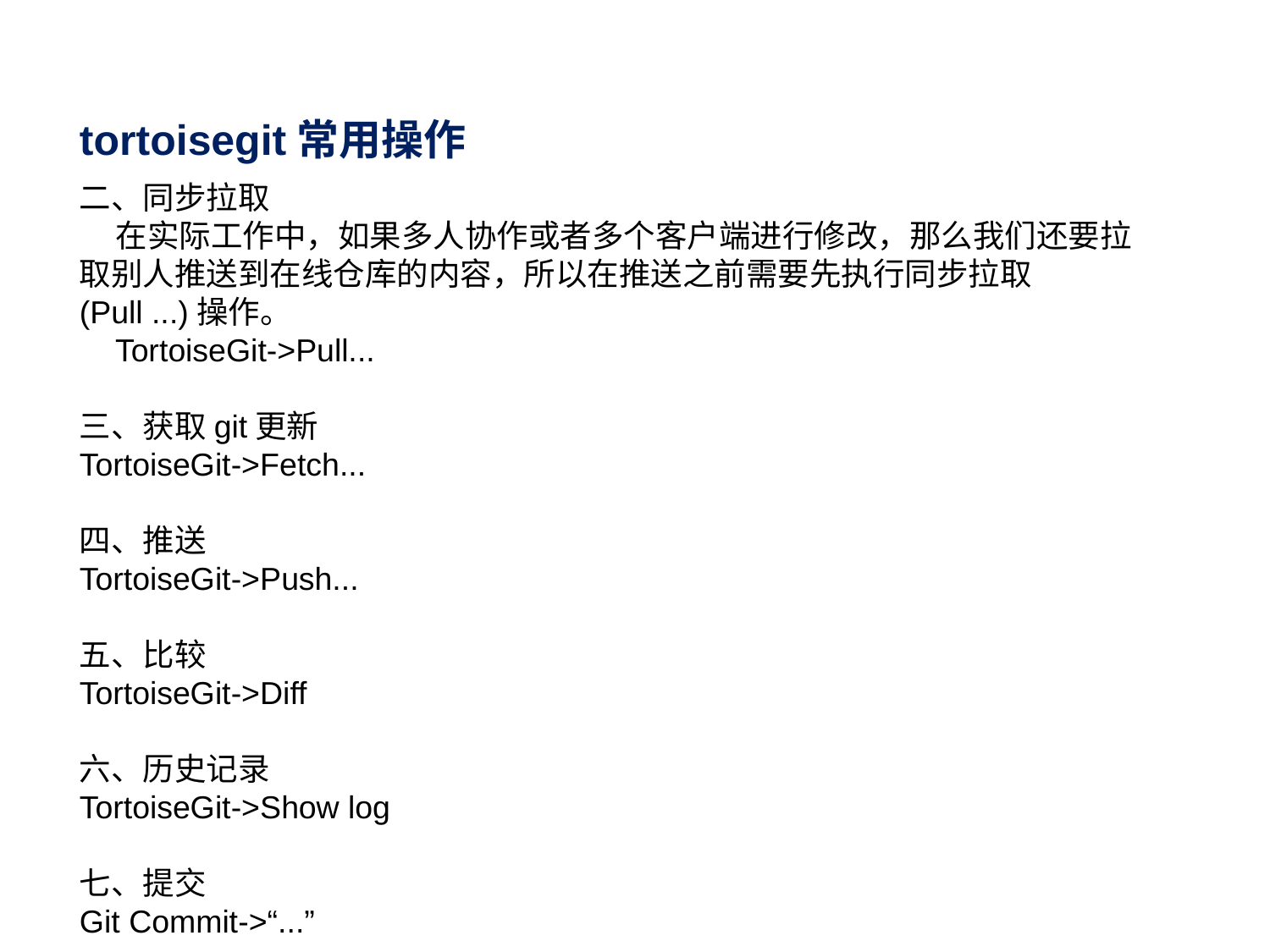

tortoisegit常用操作
二、同步拉取
    在实际工作中，如果多人协作或者多个客户端进行修改，那么我们还要拉取别人推送到在线仓库的内容，所以在推送之前需要先执行同步拉取(Pull ...)操作。
    TortoiseGit->Pull...

三、获取git更新
TortoiseGit->Fetch...

四、推送
TortoiseGit->Push...

五、比较
TortoiseGit->Diff

六、历史记录
TortoiseGit->Show log

七、提交
Git Commit->“...”